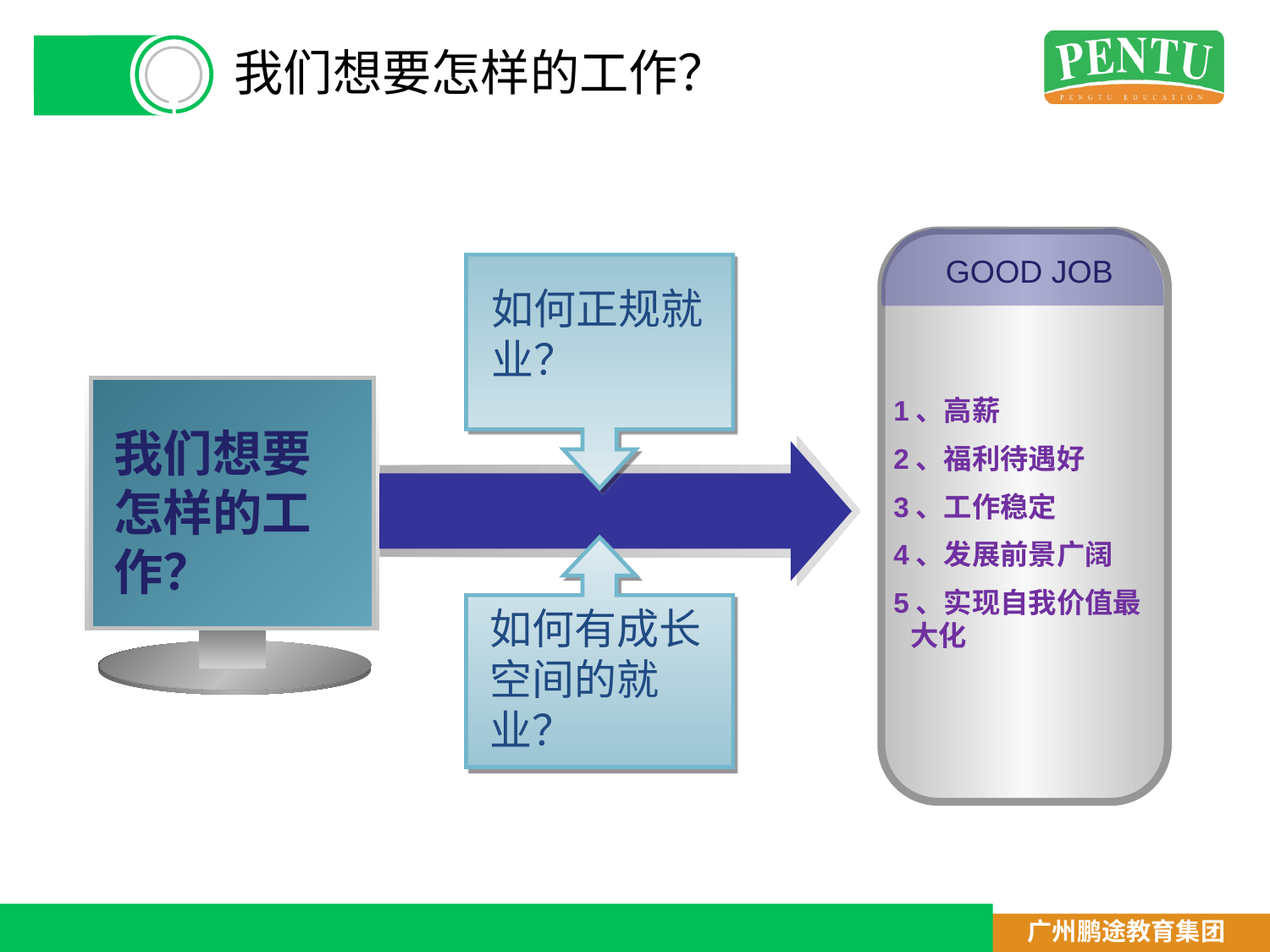

# 我们想要怎样的工作？

GOOD JOB

如何正规就业？

1、高薪
2、福利待遇好
3、工作稳定
4、发展前景广阔
5、实现自我价值最大化
我们想要怎样的工作？

如何有成长空间的就业？